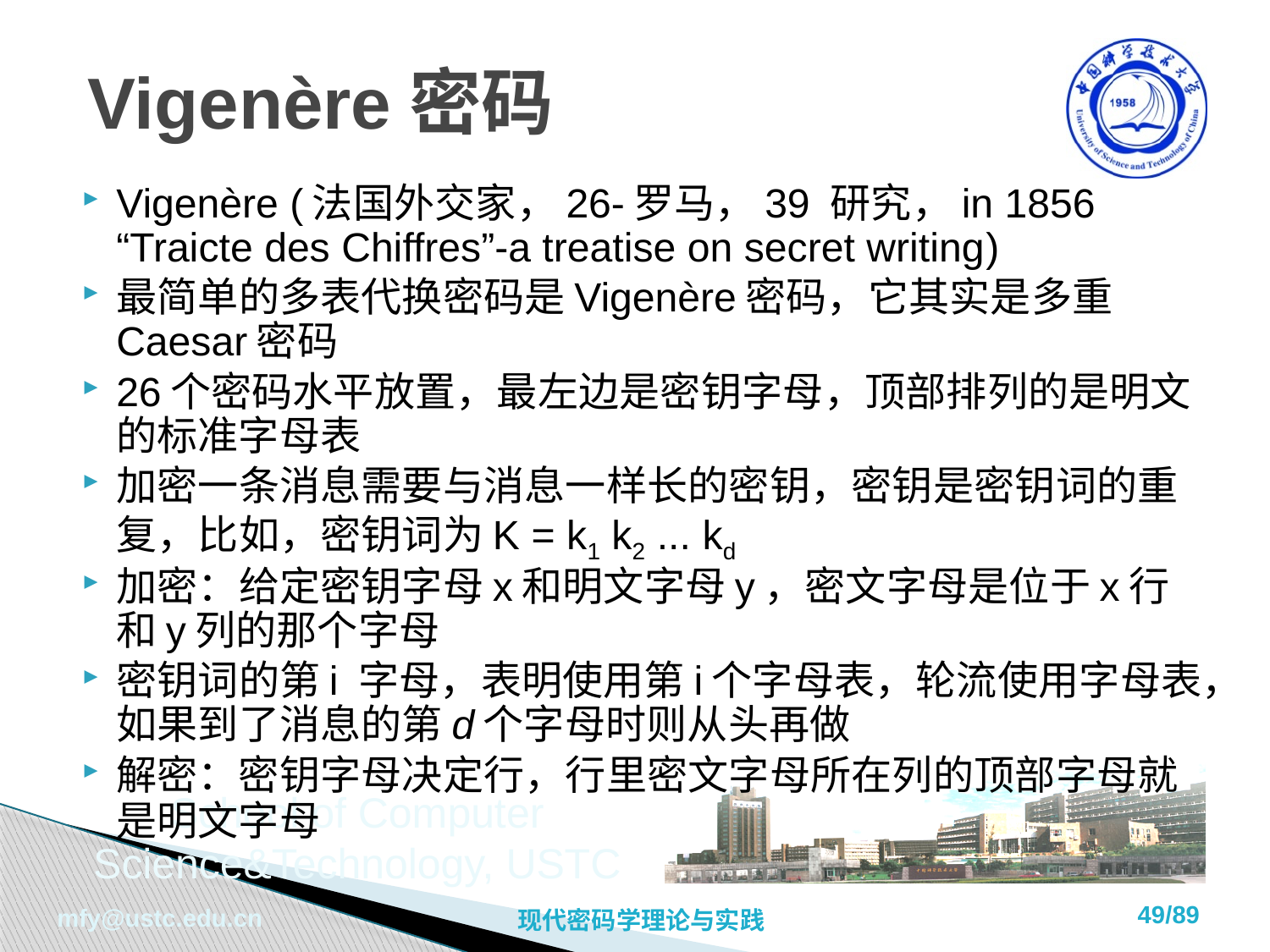

# Vigenère密码
Vigenère (法国外交家，26-罗马，39 研究，in 1856 “Traicte des Chiffres”-a treatise on secret writing)
最简单的多表代换密码是Vigenère密码，它其实是多重Caesar密码
26个密码水平放置，最左边是密钥字母，顶部排列的是明文的标准字母表
加密一条消息需要与消息一样长的密钥，密钥是密钥词的重复，比如，密钥词为K = k1 k2 ... kd
加密：给定密钥字母x和明文字母y，密文字母是位于x行和y列的那个字母
密钥词的第i 字母，表明使用第i个字母表，轮流使用字母表，如果到了消息的第d个字母时则从头再做
解密：密钥字母决定行，行里密文字母所在列的顶部字母就是明文字母